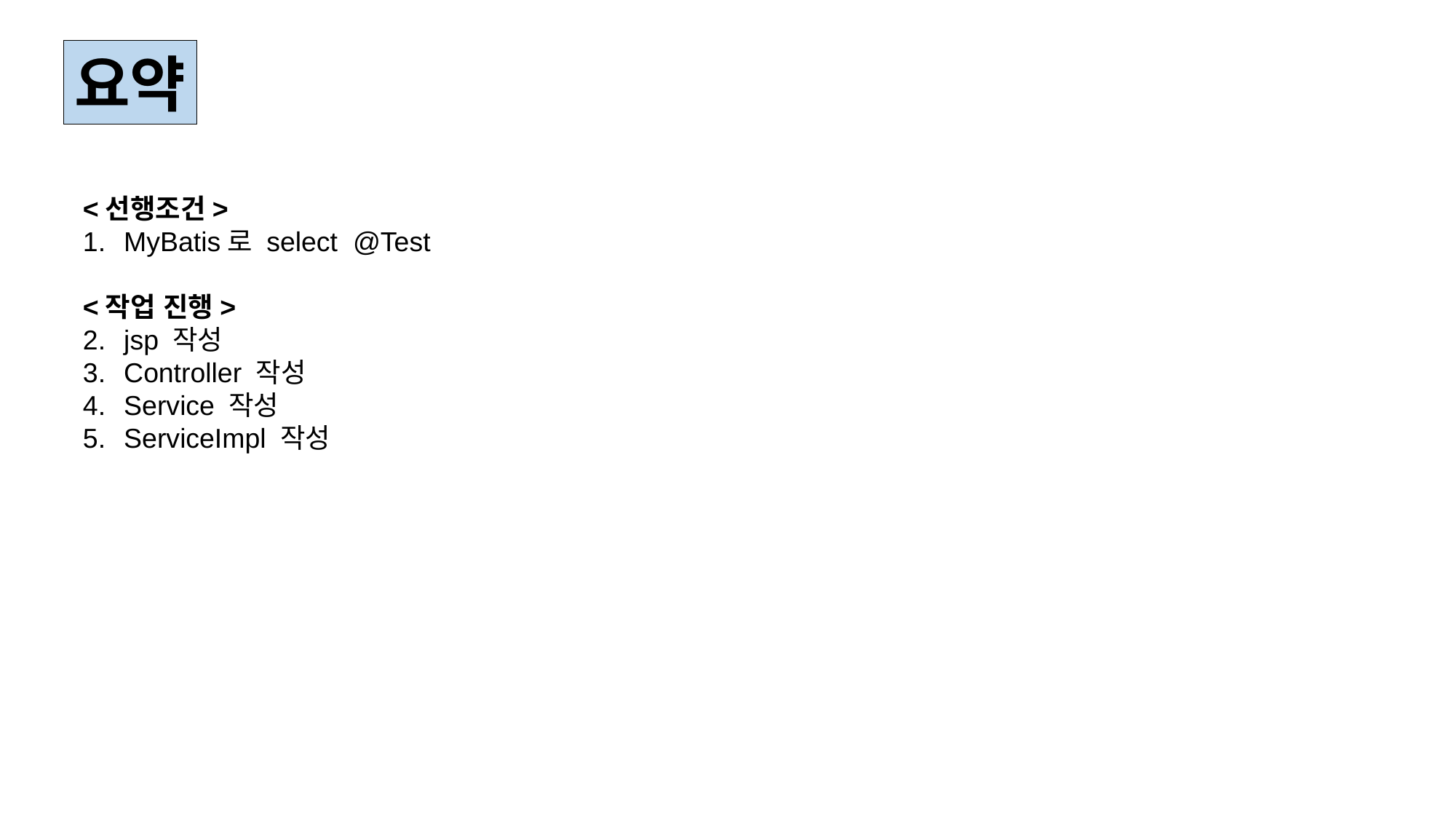

요약
<선행조건>
MyBatis로 select  @Test

<작업 진행>
jsp 작성
Controller 작성
Service 작성
ServiceImpl 작성